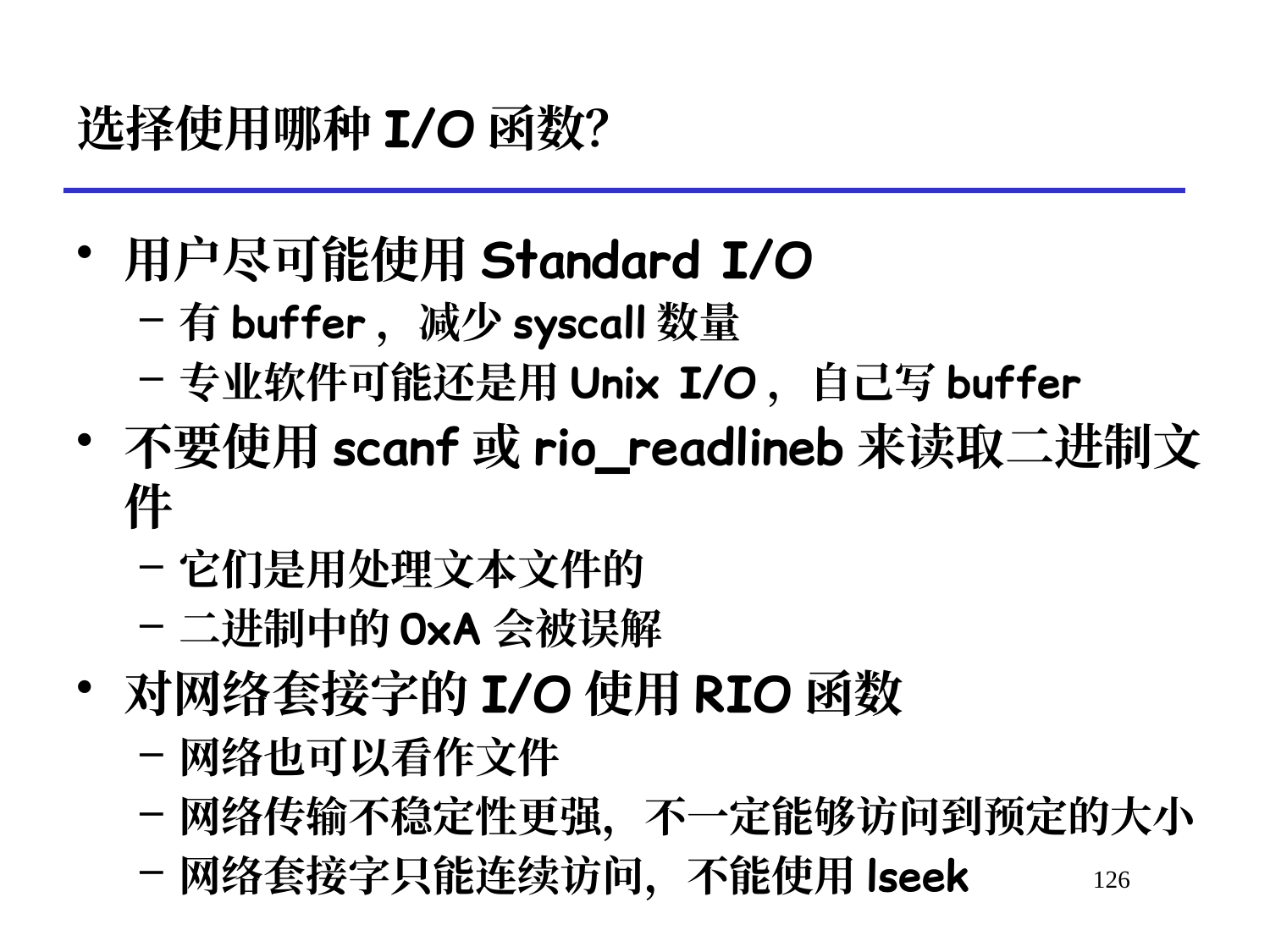

# 选择使用哪种I/O函数？
用户尽可能使用Standard I/O
有buffer，减少syscall数量
专业软件可能还是用Unix I/O，自己写buffer
不要使用scanf或rio_readlineb来读取二进制文件
它们是用处理文本文件的
二进制中的0xA会被误解
对网络套接字的I/O使用RIO函数
网络也可以看作文件
网络传输不稳定性更强，不一定能够访问到预定的大小
网络套接字只能连续访问，不能使用lseek

126